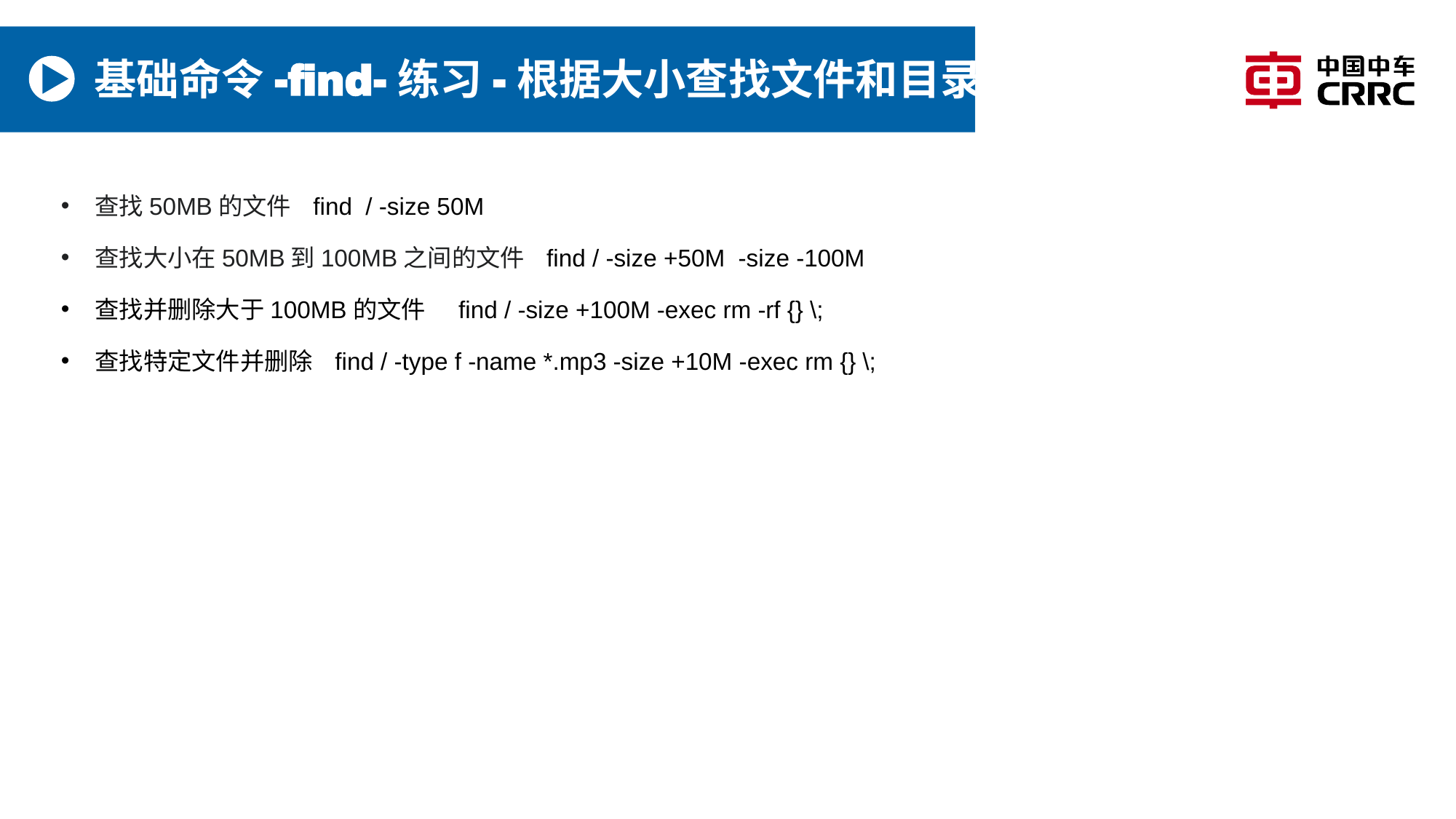

# 基础命令-find-练习-根据大小查找文件和目录
查找50MB的文件   find  / -size 50M
查找大小在50MB到100MB之间的文件   find / -size +50M  -size -100M
查找并删除大于100MB的文件     find / -size +100M -exec rm -rf {} \;
查找特定文件并删除   find / -type f -name *.mp3 -size +10M -exec rm {} \;
8